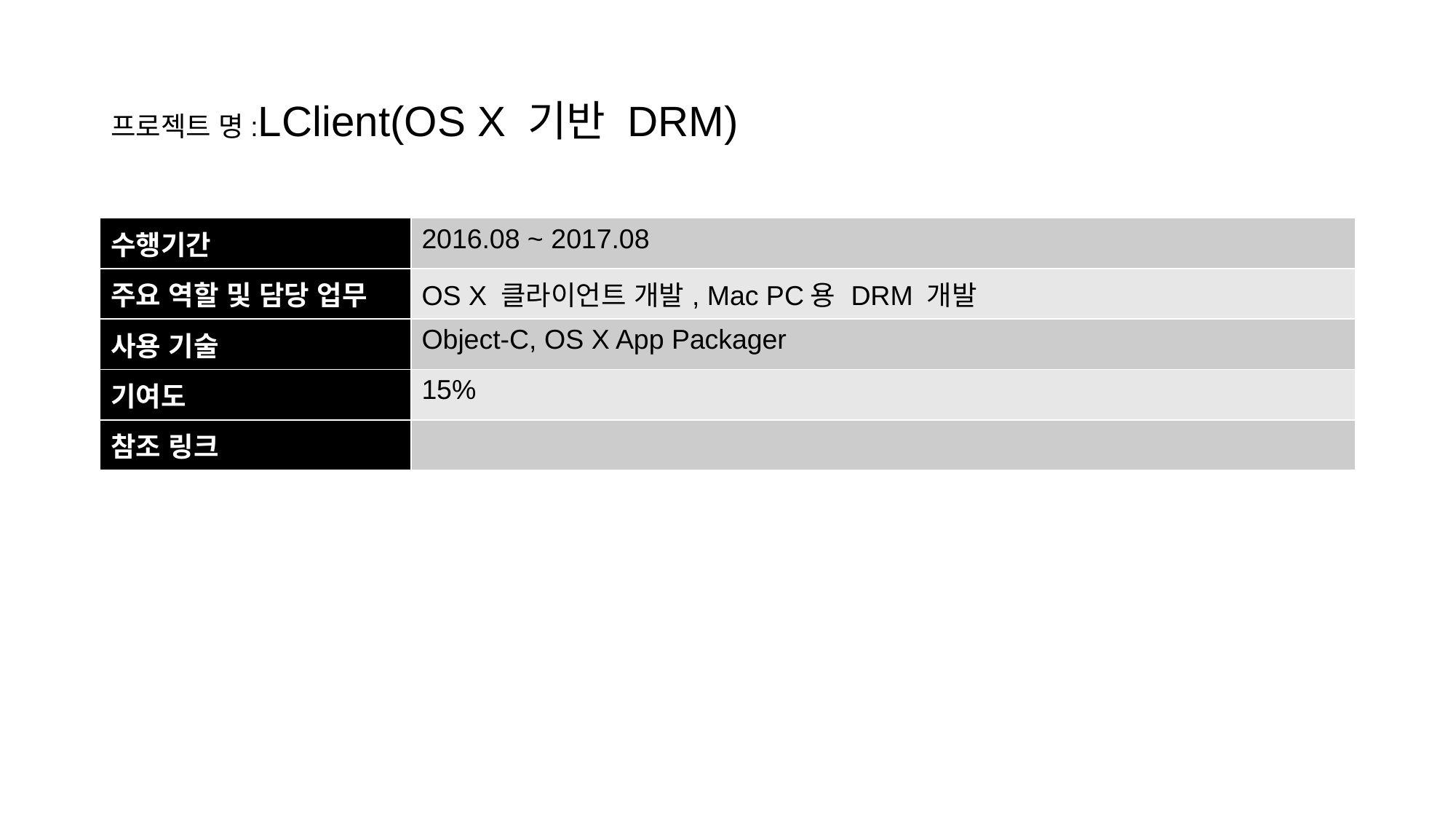

# 프로젝트 명:LClient(OS X 기반 DRM)
| 수행기간 | 2016.08 ~ 2017.08 |
| --- | --- |
| 주요 역할 및 담당 업무 | OS X 클라이언트 개발, Mac PC용 DRM 개발 |
| 사용 기술 | Object-C, OS X App Packager |
| 기여도 | 15% |
| 참조 링크 |  |